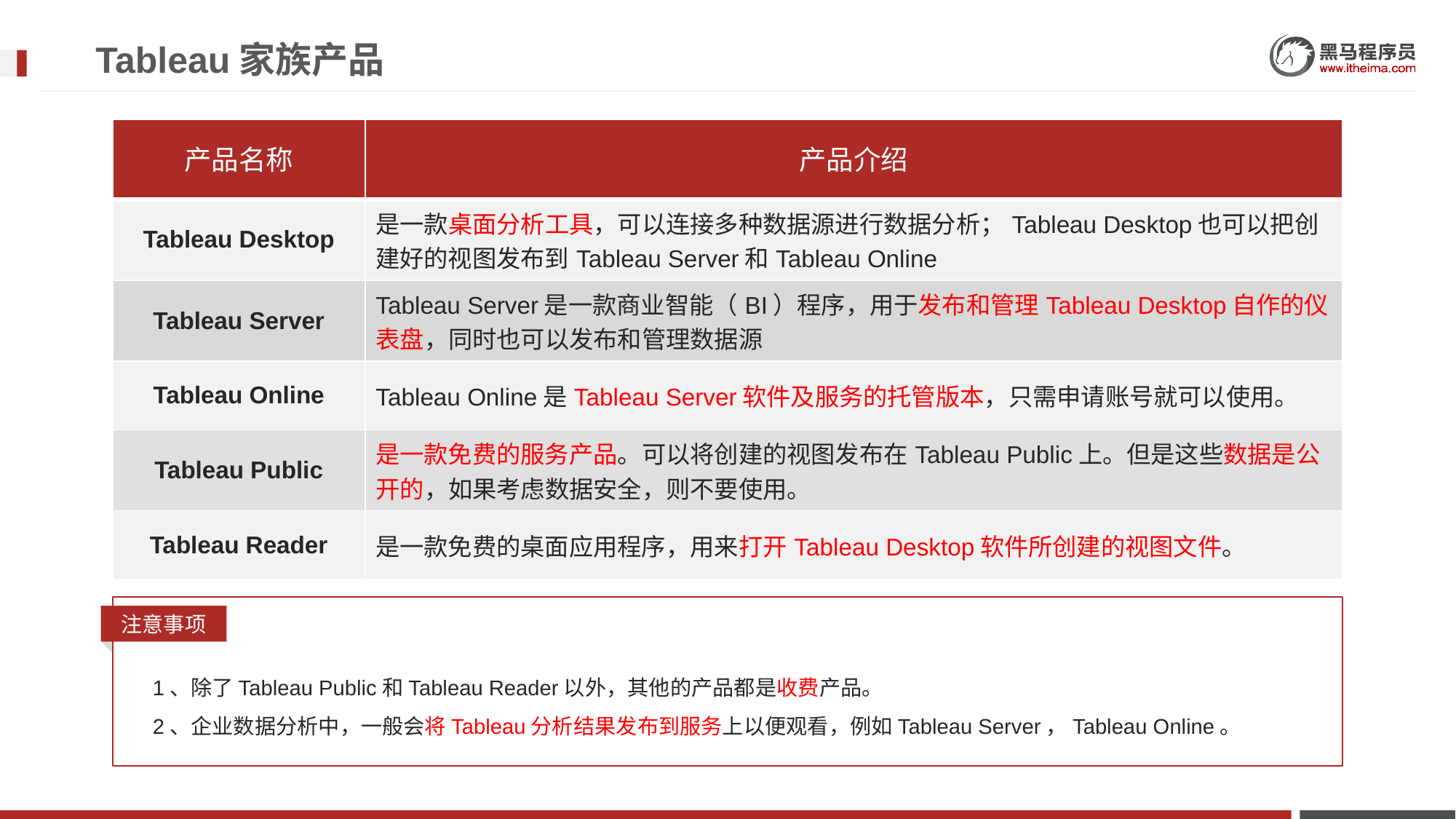

# Tableau家族产品
| 产品名称 | 产品介绍 |
| --- | --- |
| Tableau Desktop | 是一款桌面分析工具，可以连接多种数据源进行数据分析；Tableau Desktop也可以把创建好的视图发布到Tableau Server和Tableau Online |
| Tableau Server | Tableau Server是一款商业智能（BI）程序，用于发布和管理Tableau Desktop自作的仪表盘，同时也可以发布和管理数据源 |
| Tableau Online | Tableau Online是Tableau Server软件及服务的托管版本，只需申请账号就可以使用。 |
| Tableau Public | 是一款免费的服务产品。可以将创建的视图发布在Tableau Public上。但是这些数据是公开的，如果考虑数据安全，则不要使用。 |
| Tableau Reader | 是一款免费的桌面应用程序，用来打开Tableau Desktop软件所创建的视图文件。 |

注意事项

1、除了Tableau Public和Tableau Reader以外，其他的产品都是收费产品。
2、企业数据分析中，一般会将Tableau分析结果发布到服务上以便观看，例如Tableau Server，Tableau Online。